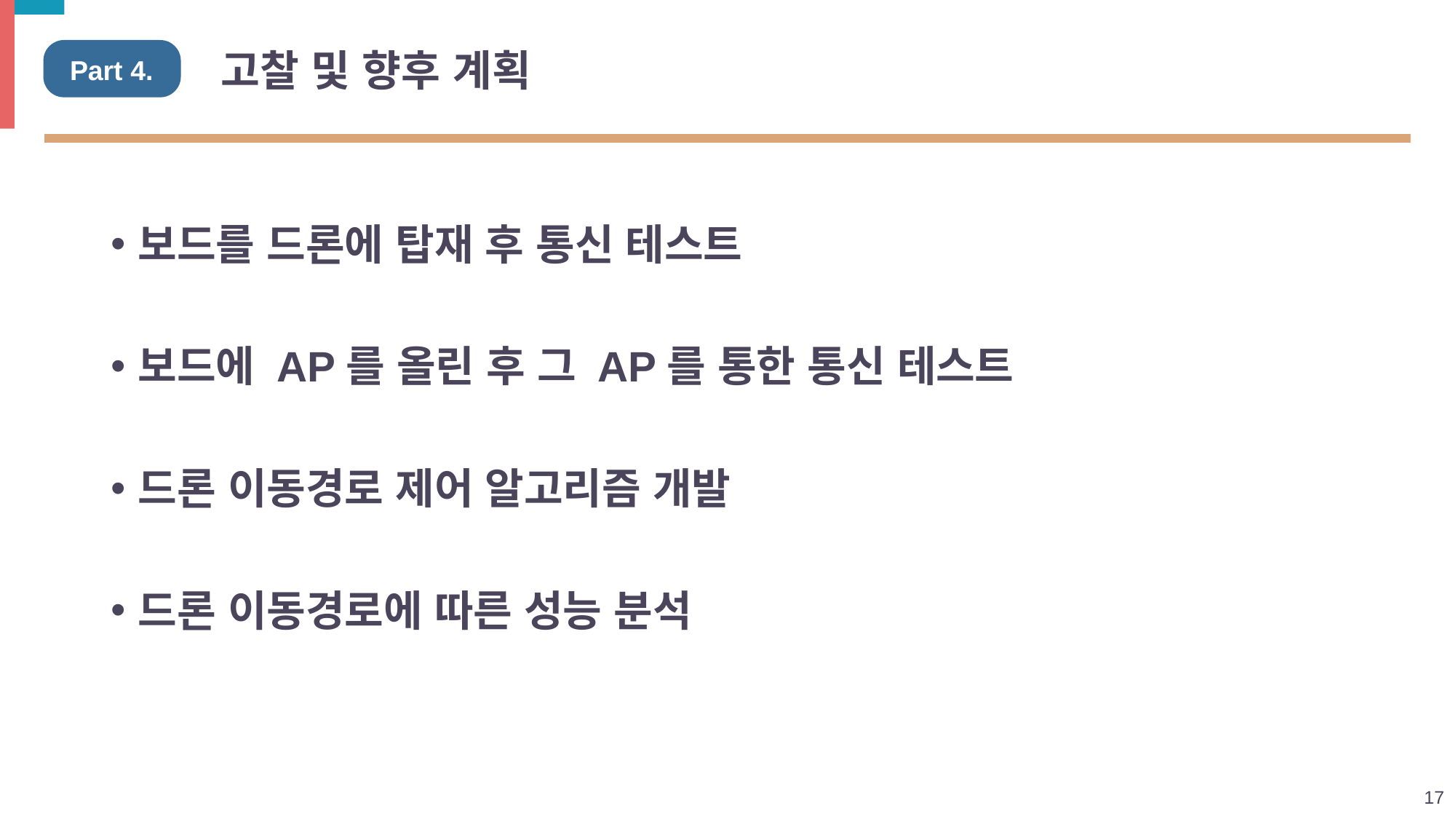

# 고찰 및 향후 계획
Part 4.
보드를 드론에 탑재 후 통신 테스트

보드에 AP를 올린 후 그 AP를 통한 통신 테스트

드론 이동경로 제어 알고리즘 개발

드론 이동경로에 따른 성능 분석
17